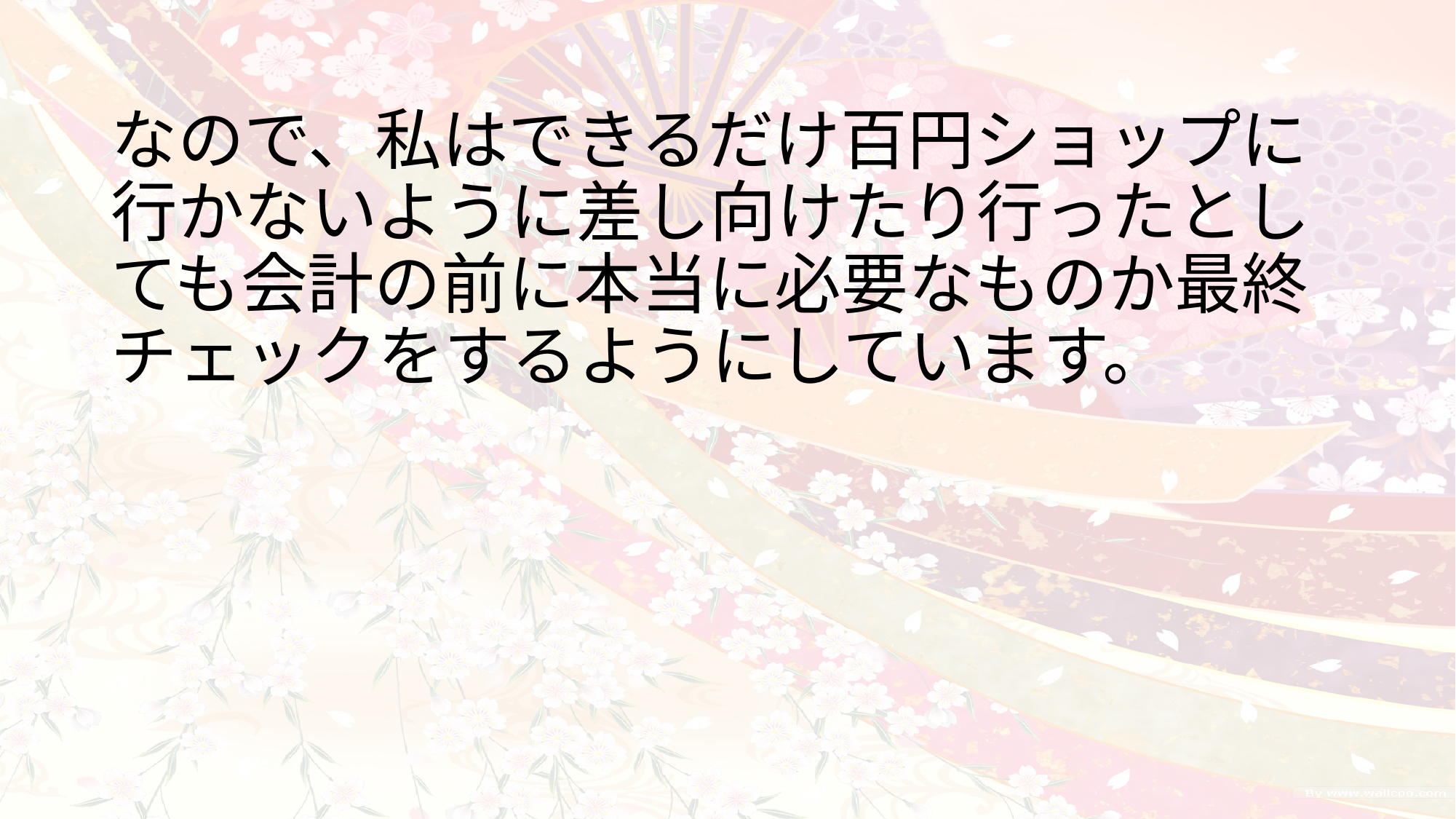

なので、私はできるだけ百円ショップに行かないように差し向けたり行ったとしても会計の前に本当に必要なものか最終チェックをするようにしています。